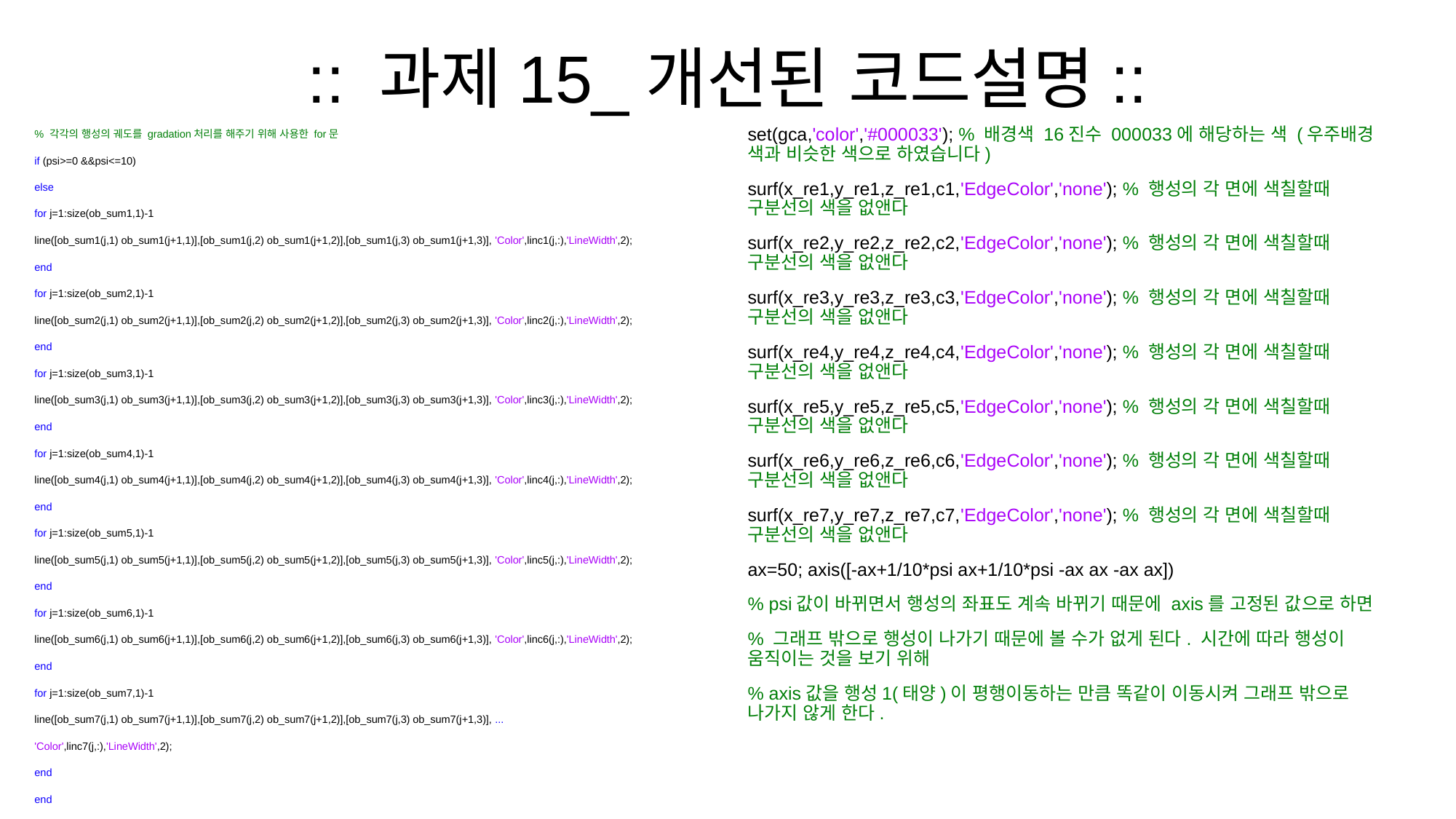

# :: 과제15_개선된 코드설명::
set(gca,'color','#000033'); % 배경색 16진수 000033에 해당하는 색 (우주배경 색과 비슷한 색으로 하였습니다)
surf(x_re1,y_re1,z_re1,c1,'EdgeColor','none'); % 행성의 각 면에 색칠할때 구분선의 색을 없앤다
surf(x_re2,y_re2,z_re2,c2,'EdgeColor','none'); % 행성의 각 면에 색칠할때 구분선의 색을 없앤다
surf(x_re3,y_re3,z_re3,c3,'EdgeColor','none'); % 행성의 각 면에 색칠할때 구분선의 색을 없앤다
surf(x_re4,y_re4,z_re4,c4,'EdgeColor','none'); % 행성의 각 면에 색칠할때 구분선의 색을 없앤다
surf(x_re5,y_re5,z_re5,c5,'EdgeColor','none'); % 행성의 각 면에 색칠할때 구분선의 색을 없앤다
surf(x_re6,y_re6,z_re6,c6,'EdgeColor','none'); % 행성의 각 면에 색칠할때 구분선의 색을 없앤다
surf(x_re7,y_re7,z_re7,c7,'EdgeColor','none'); % 행성의 각 면에 색칠할때 구분선의 색을 없앤다
ax=50; axis([-ax+1/10*psi ax+1/10*psi -ax ax -ax ax])
% psi값이 바뀌면서 행성의 좌표도 계속 바뀌기 때문에 axis를 고정된 값으로 하면
% 그래프 밖으로 행성이 나가기 때문에 볼 수가 없게 된다. 시간에 따라 행성이 움직이는 것을 보기 위해
% axis값을 행성1(태양)이 평행이동하는 만큼 똑같이 이동시켜 그래프 밖으로 나가지 않게 한다.
% 각각의 행성의 궤도를 gradation처리를 해주기 위해 사용한 for문
if (psi>=0 &&psi<=10)
else
for j=1:size(ob_sum1,1)-1
line([ob_sum1(j,1) ob_sum1(j+1,1)],[ob_sum1(j,2) ob_sum1(j+1,2)],[ob_sum1(j,3) ob_sum1(j+1,3)], 'Color',linc1(j,:),'LineWidth',2);
end
for j=1:size(ob_sum2,1)-1
line([ob_sum2(j,1) ob_sum2(j+1,1)],[ob_sum2(j,2) ob_sum2(j+1,2)],[ob_sum2(j,3) ob_sum2(j+1,3)], 'Color',linc2(j,:),'LineWidth',2);
end
for j=1:size(ob_sum3,1)-1
line([ob_sum3(j,1) ob_sum3(j+1,1)],[ob_sum3(j,2) ob_sum3(j+1,2)],[ob_sum3(j,3) ob_sum3(j+1,3)], 'Color',linc3(j,:),'LineWidth',2);
end
for j=1:size(ob_sum4,1)-1
line([ob_sum4(j,1) ob_sum4(j+1,1)],[ob_sum4(j,2) ob_sum4(j+1,2)],[ob_sum4(j,3) ob_sum4(j+1,3)], 'Color',linc4(j,:),'LineWidth',2);
end
for j=1:size(ob_sum5,1)-1
line([ob_sum5(j,1) ob_sum5(j+1,1)],[ob_sum5(j,2) ob_sum5(j+1,2)],[ob_sum5(j,3) ob_sum5(j+1,3)], 'Color',linc5(j,:),'LineWidth',2);
end
for j=1:size(ob_sum6,1)-1
line([ob_sum6(j,1) ob_sum6(j+1,1)],[ob_sum6(j,2) ob_sum6(j+1,2)],[ob_sum6(j,3) ob_sum6(j+1,3)], 'Color',linc6(j,:),'LineWidth',2);
end
for j=1:size(ob_sum7,1)-1
line([ob_sum7(j,1) ob_sum7(j+1,1)],[ob_sum7(j,2) ob_sum7(j+1,2)],[ob_sum7(j,3) ob_sum7(j+1,3)], ...
'Color',linc7(j,:),'LineWidth',2);
end
end